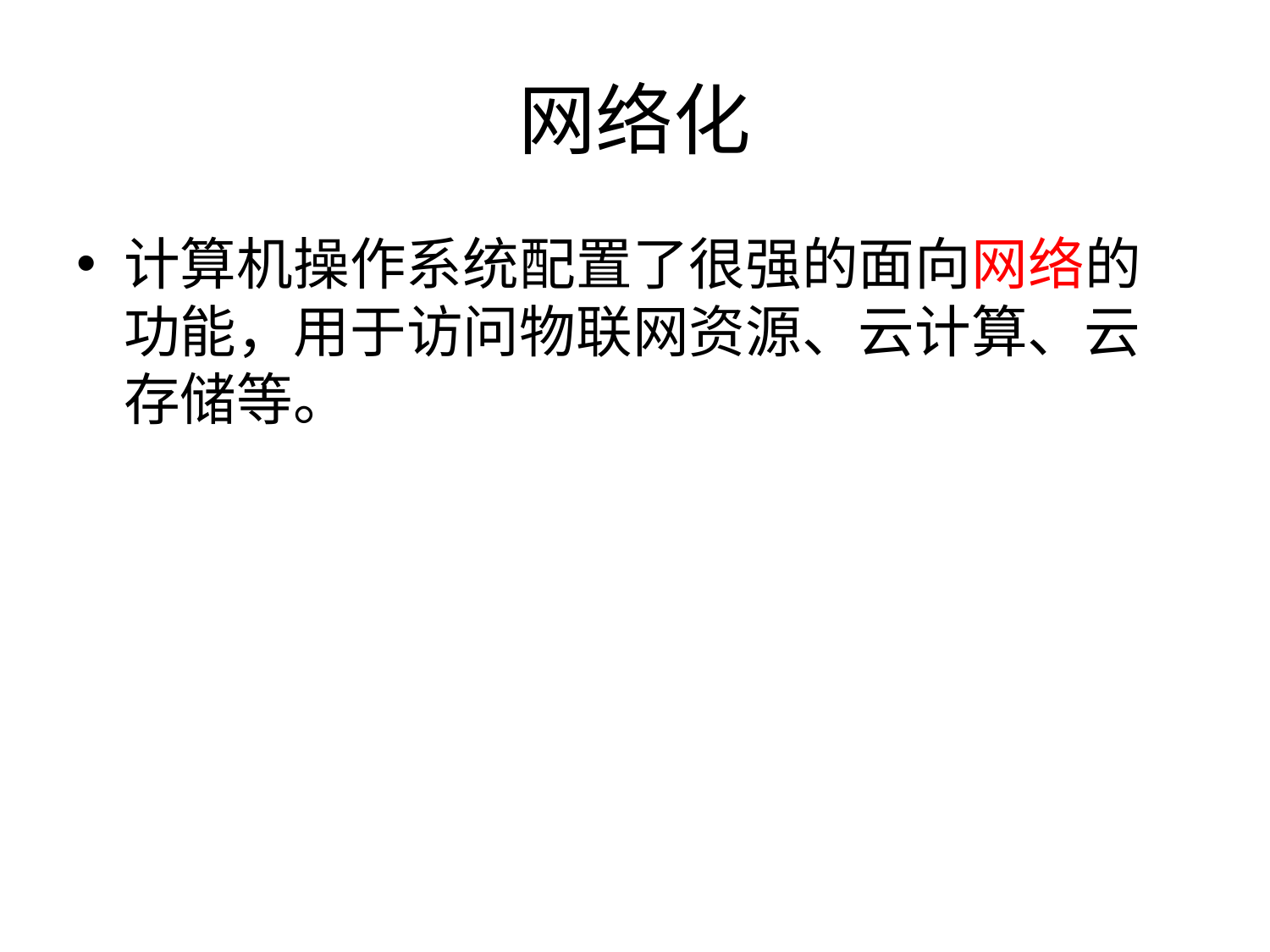

# 网络化
计算机操作系统配置了很强的面向网络的功能，用于访问物联网资源、云计算、云存储等。